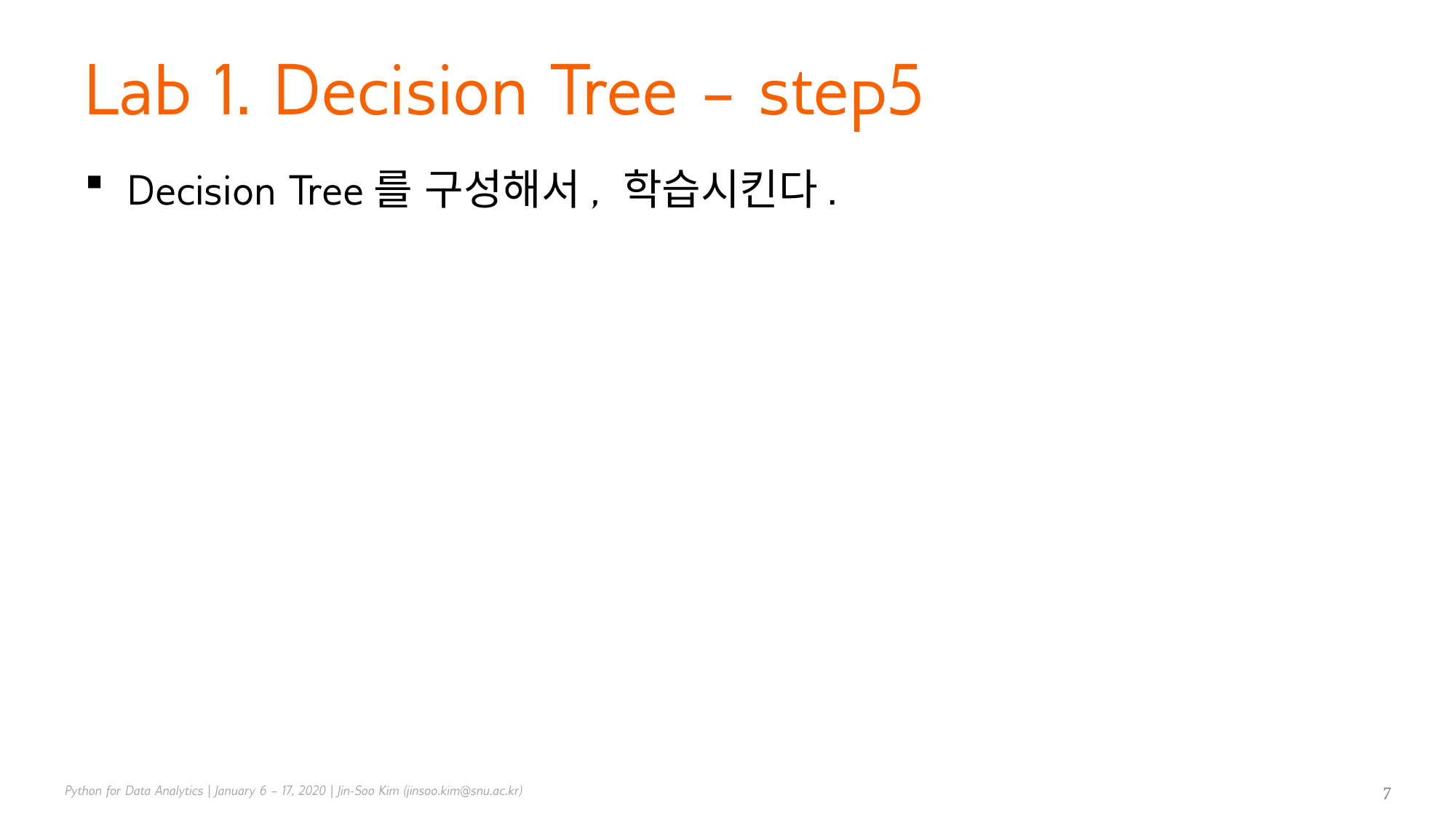

# Lab 1. Decision Tree – step5
Decision Tree를 구성해서, 학습시킨다.